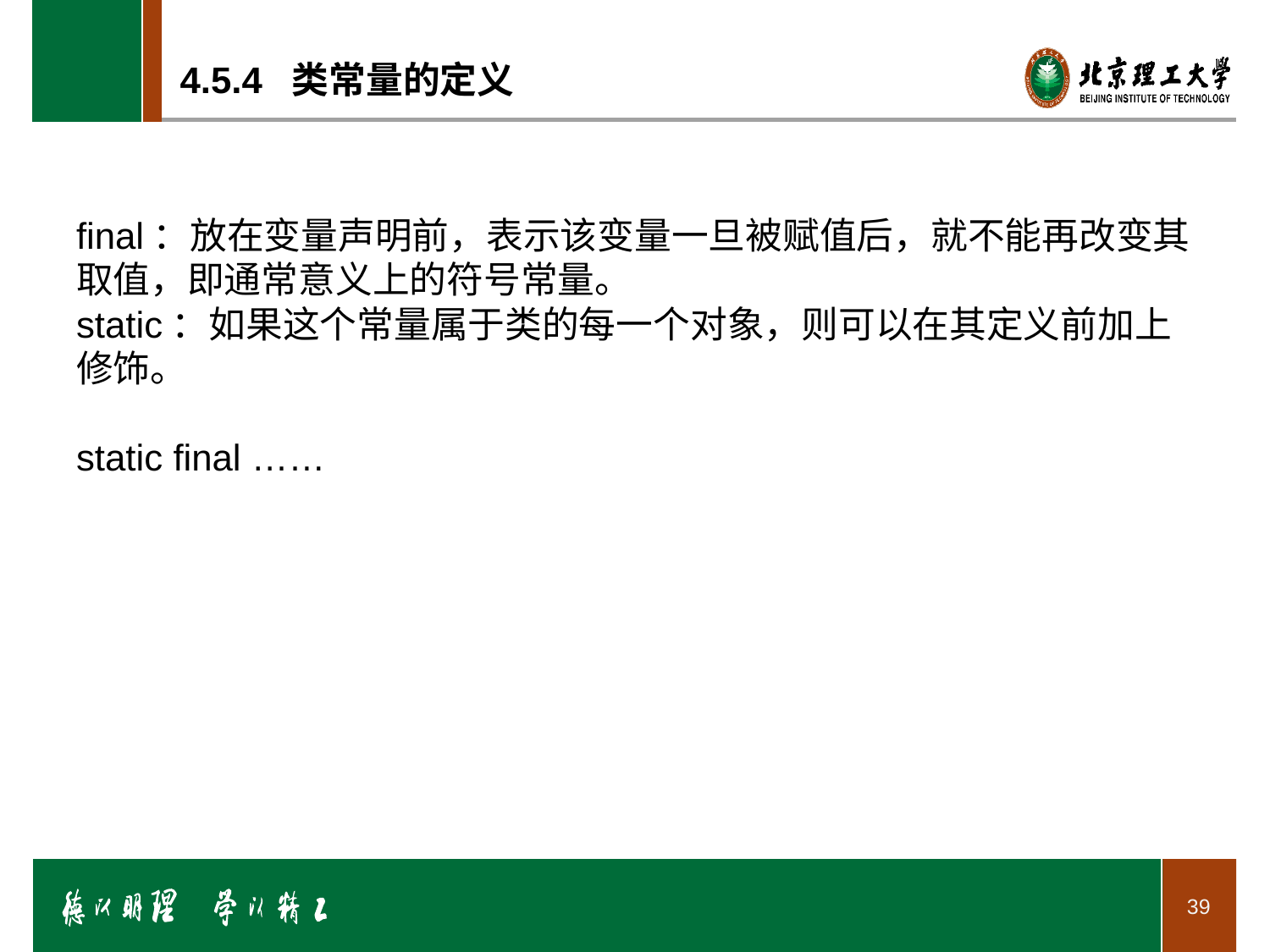

# 4.5.4  类常量的定义
final：放在变量声明前，表示该变量一旦被赋值后，就不能再改变其取值，即通常意义上的符号常量。
static：如果这个常量属于类的每一个对象，则可以在其定义前加上修饰。

static final ……